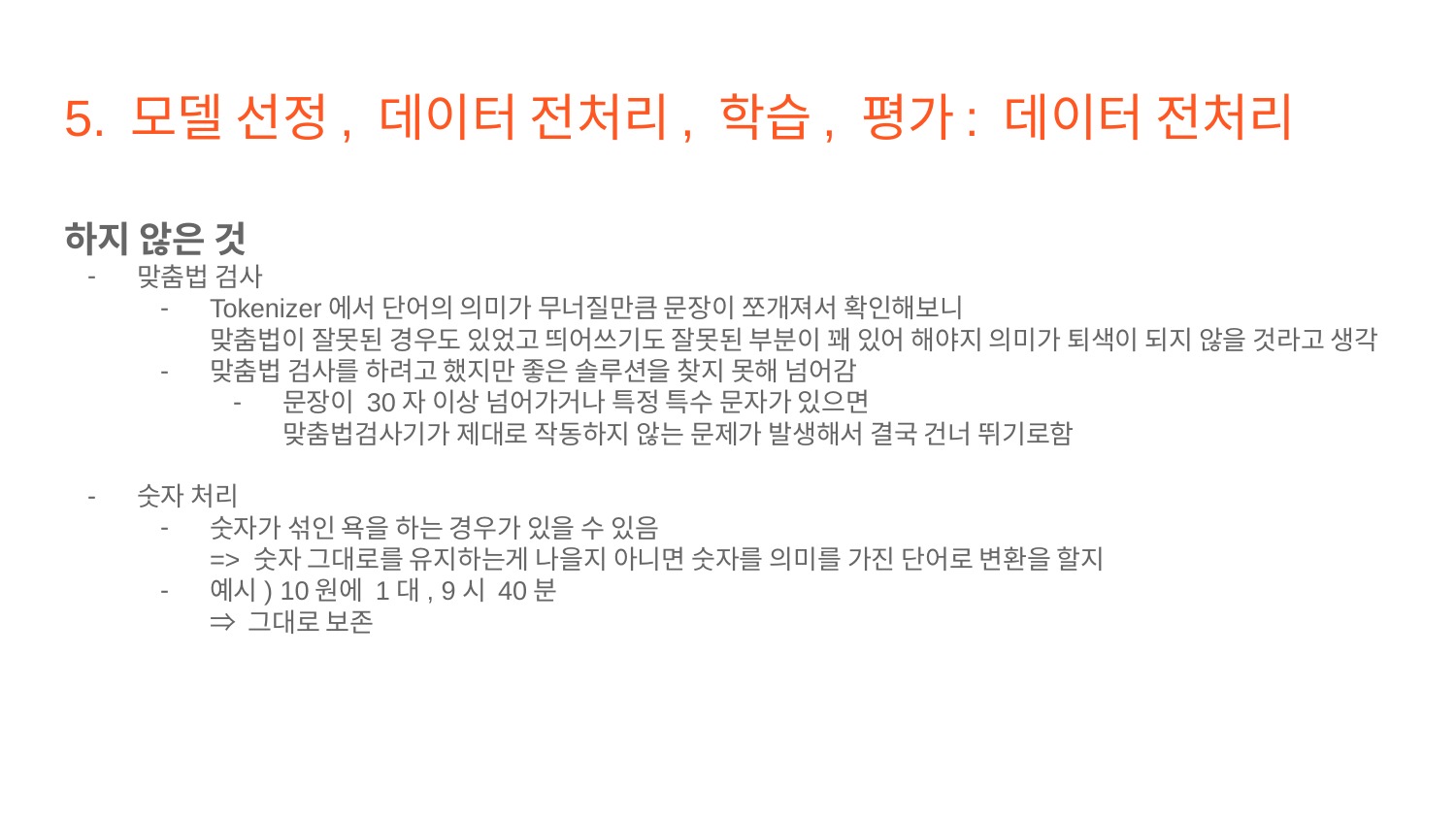

# 5. 모델 선정, 데이터 전처리, 학습, 평가: 데이터 전처리
하지 않은 것
맞춤법 검사
Tokenizer에서 단어의 의미가 무너질만큼 문장이 쪼개져서 확인해보니
맞춤법이 잘못된 경우도 있었고 띄어쓰기도 잘못된 부분이 꽤 있어 해야지 의미가 퇴색이 되지 않을 것라고 생각
맞춤법 검사를 하려고 했지만 좋은 솔루션을 찾지 못해 넘어감
문장이 30자 이상 넘어가거나 특정 특수 문자가 있으면
맞춤법검사기가 제대로 작동하지 않는 문제가 발생해서 결국 건너 뛰기로함

숫자 처리
숫자가 섞인 욕을 하는 경우가 있을 수 있음
=> 숫자 그대로를 유지하는게 나을지 아니면 숫자를 의미를 가진 단어로 변환을 할지
예시) 10원에 1대, 9시 40분
⇒ 그대로 보존